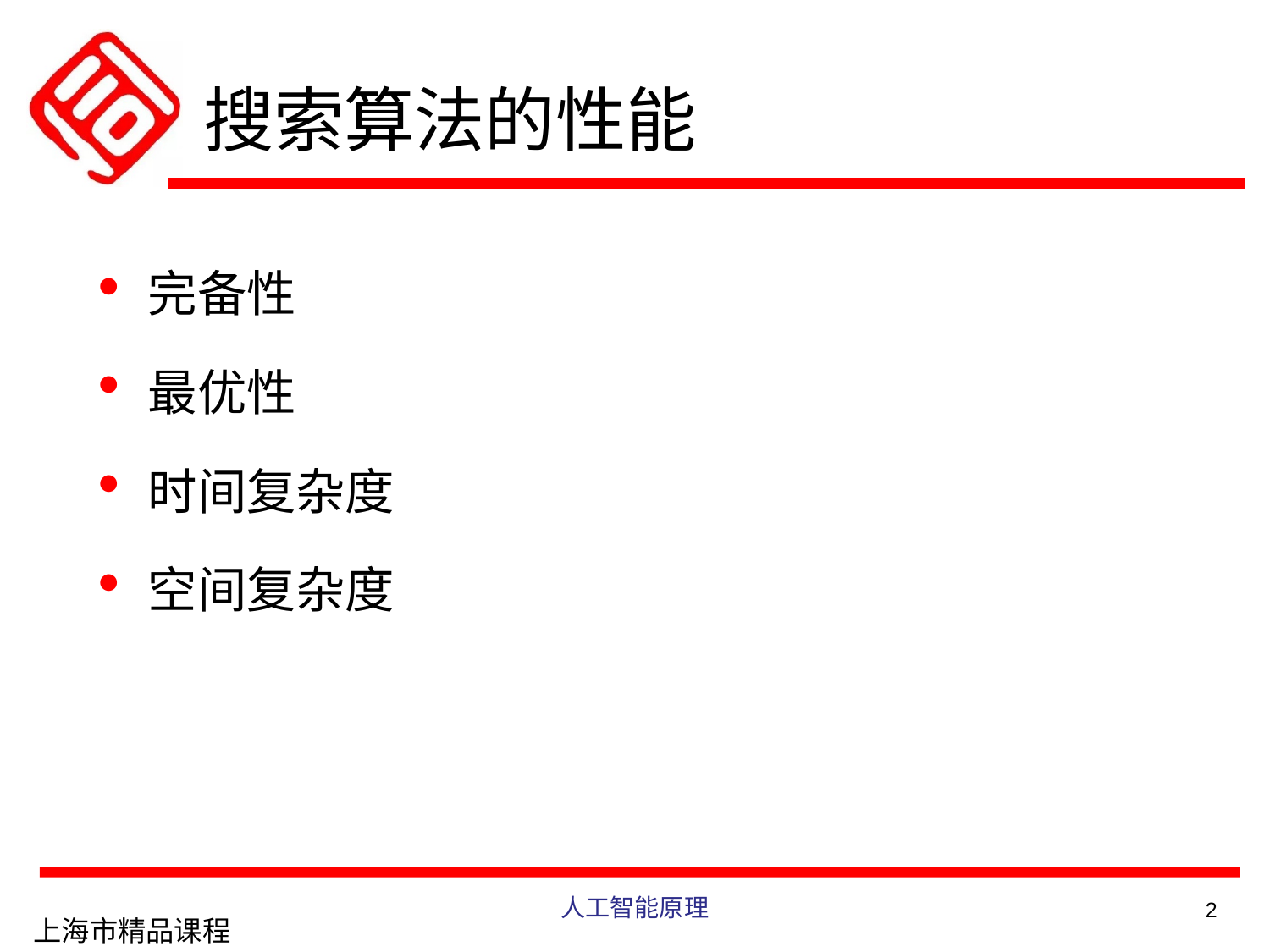

# 搜索算法的性能
完备性
最优性
时间复杂度
空间复杂度
人工智能原理
2
上海市精品课程